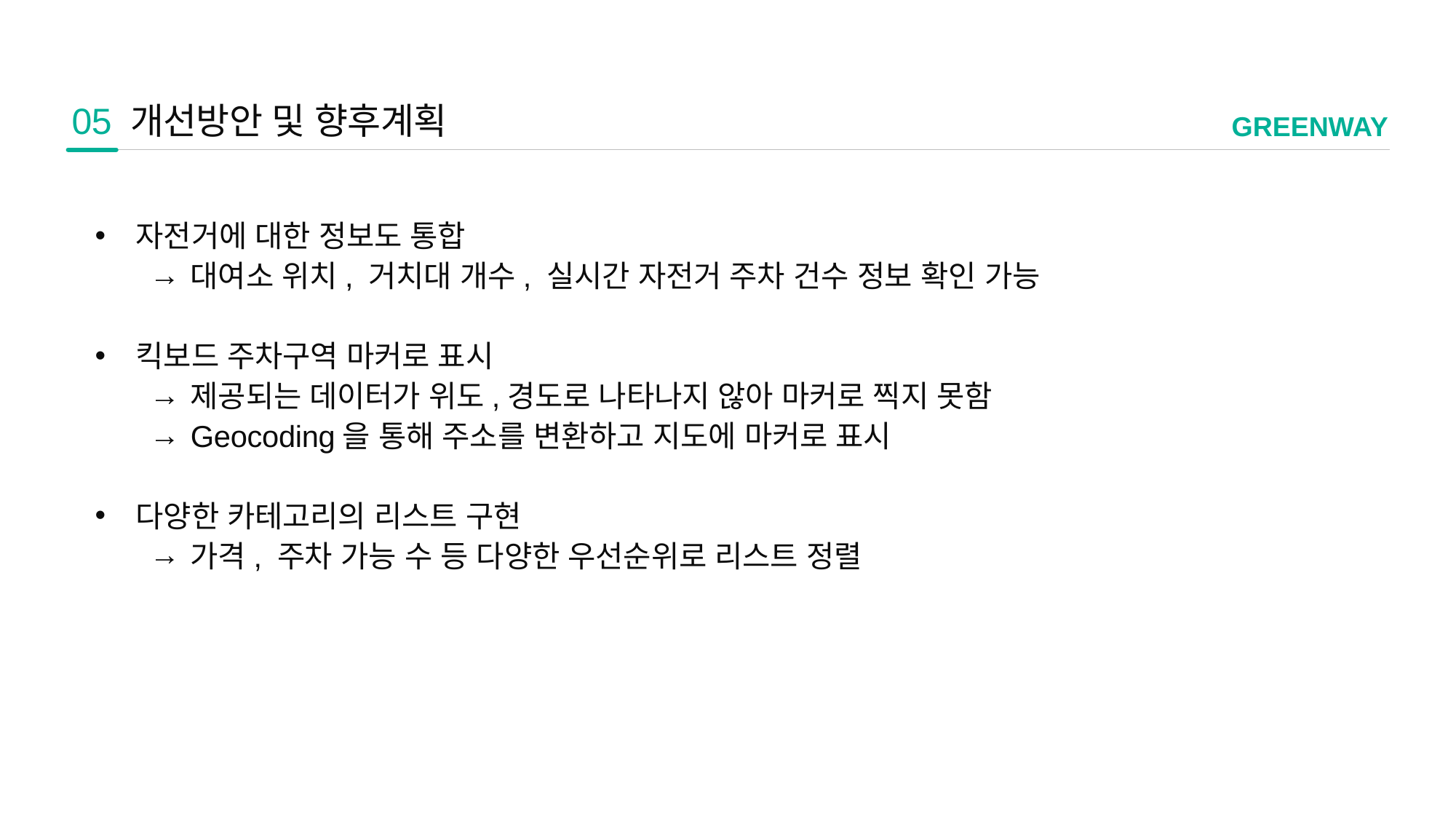

05
개선방안 및 향후계획
GREENWAY
자전거에 대한 정보도 통합
대여소 위치, 거치대 개수, 실시간 자전거 주차 건수 정보 확인 가능

킥보드 주차구역 마커로 표시
제공되는 데이터가 위도,경도로 나타나지 않아 마커로 찍지 못함
Geocoding을 통해 주소를 변환하고 지도에 마커로 표시

다양한 카테고리의 리스트 구현
가격, 주차 가능 수 등 다양한 우선순위로 리스트 정렬